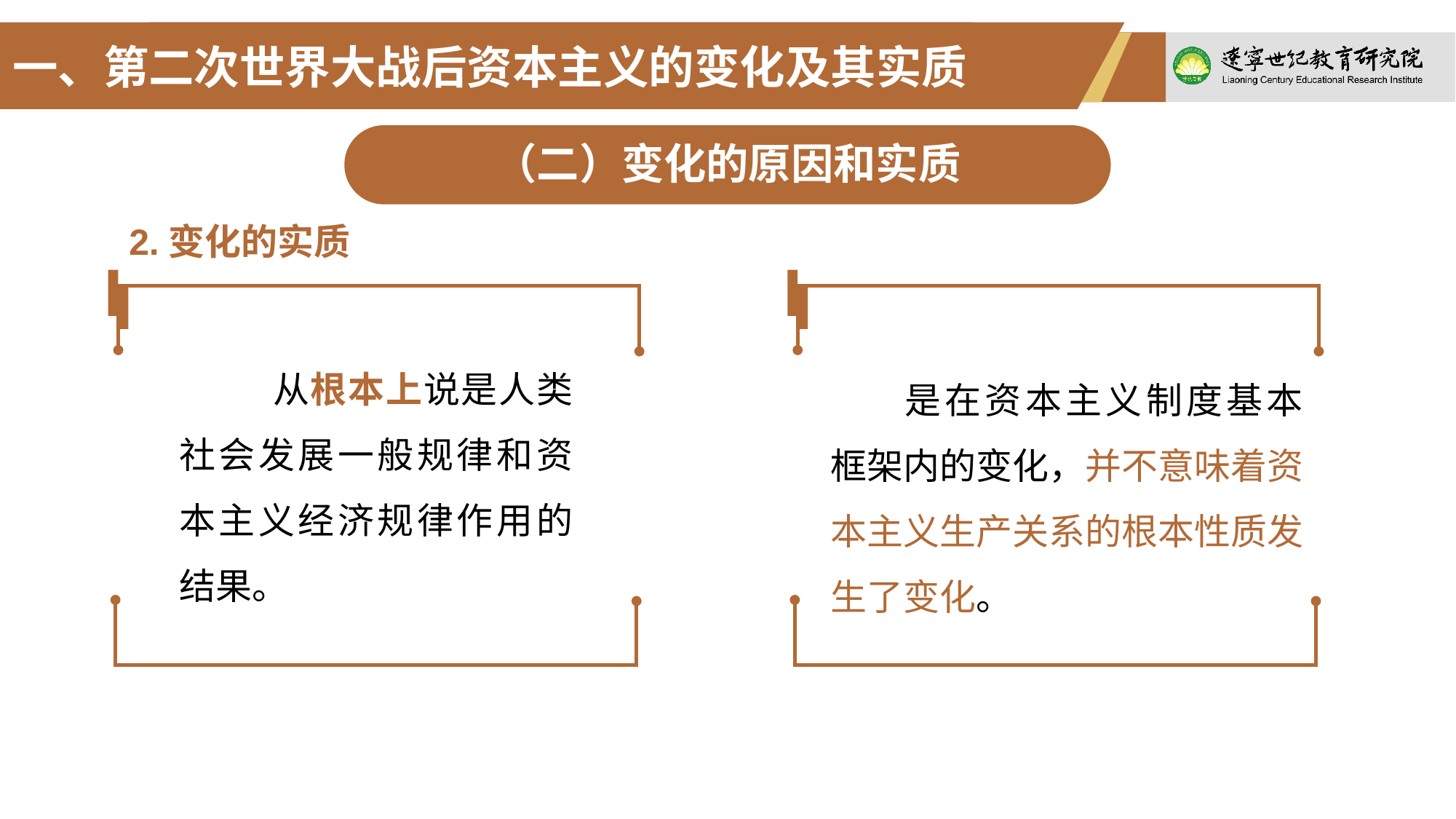

一、第二次世界大战后资本主义的变化及其实质
（二）变化的原因和实质
2.变化的实质

 从根本上说是人类社会发展一般规律和资本主义经济规律作用的结果。
是在资本主义制度基本框架内的变化，并不意味着资本主义生产关系的根本性质发生了变化。